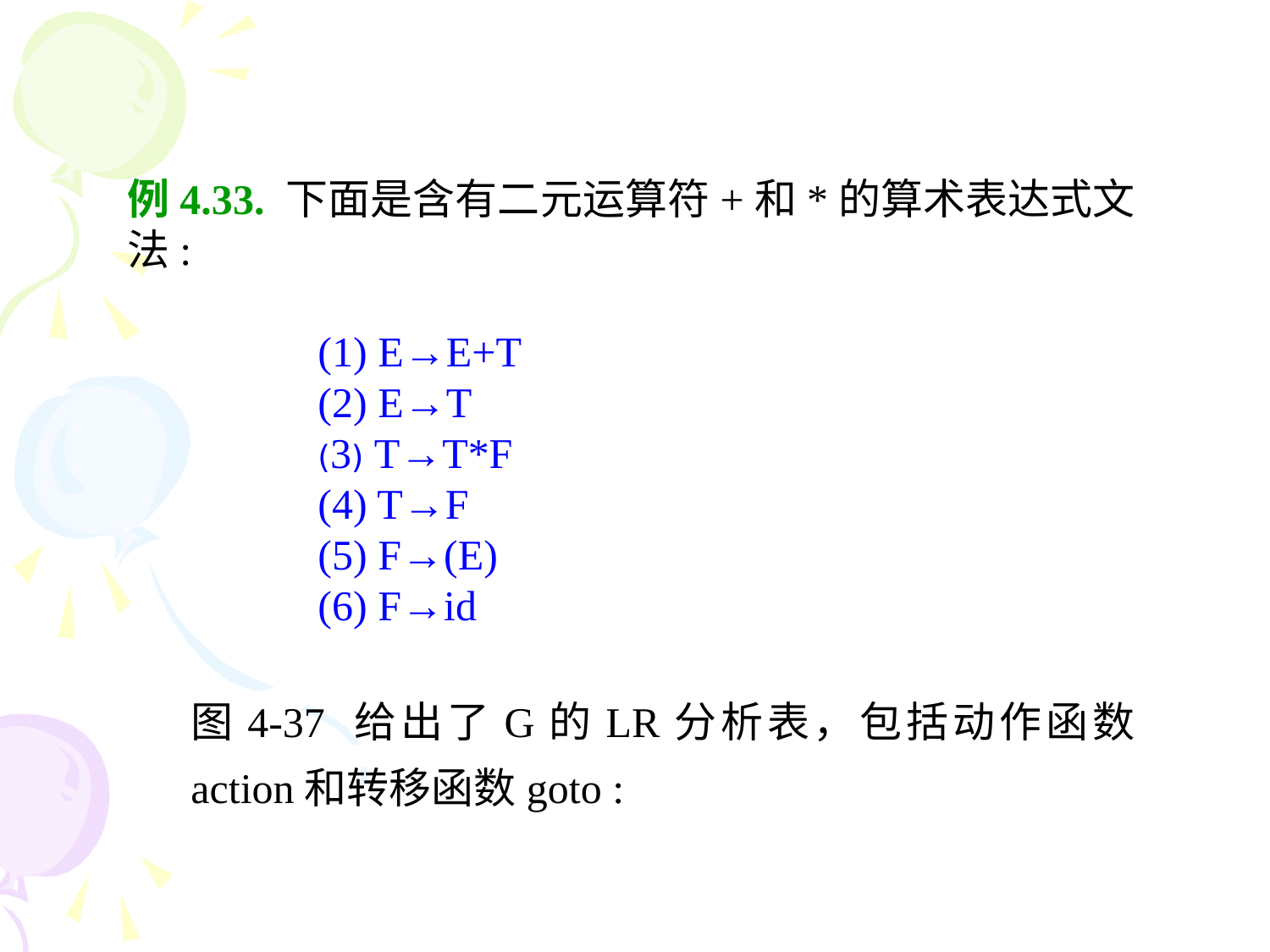

例4.33. 下面是含有二元运算符+和*的算术表达式文法:

      (1) E→E+T
(2) E→T
(3) T→T*F
(4) T→F
(5) F→(E)
(6) F→id

图4-37 给出了G的LR分析表，包括动作函数 action和转移函数goto :
131